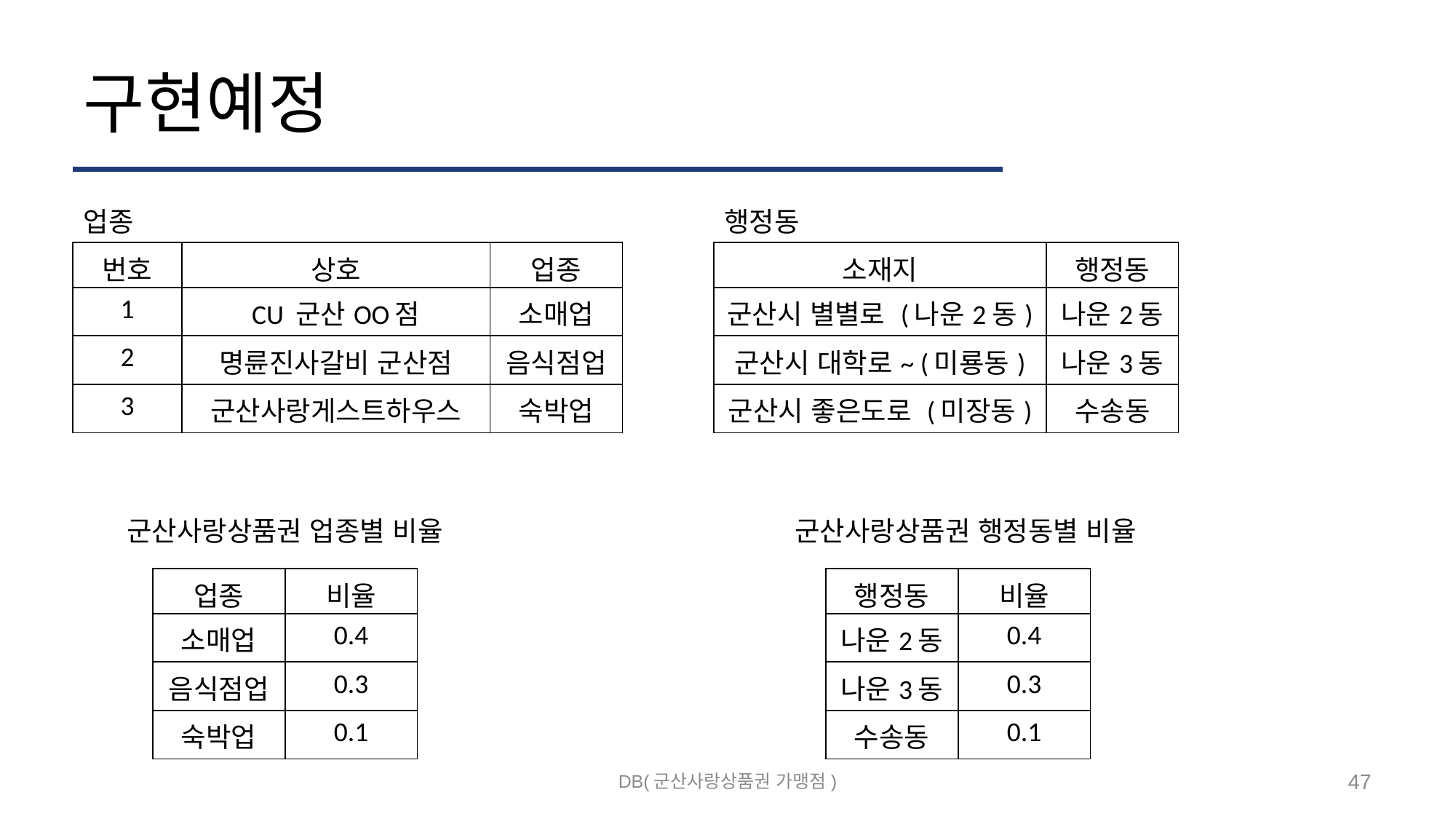

# 구현예정
업종
행정동
| 번호 | 상호 | 업종 |
| --- | --- | --- |
| 1 | CU 군산OO점 | 소매업 |
| 2 | 명륜진사갈비 군산점 | 음식점업 |
| 3 | 군산사랑게스트하우스 | 숙박업 |
| 소재지 | 행정동 |
| --- | --- |
| 군산시 별별로 (나운2동) | 나운2동 |
| 군산시 대학로~ (미룡동) | 나운3동 |
| 군산시 좋은도로 (미장동) | 수송동 |
군산사랑상품권 업종별 비율
군산사랑상품권 행정동별 비율
| 업종 | 비율 |
| --- | --- |
| 소매업 | 0.4 |
| 음식점업 | 0.3 |
| 숙박업 | 0.1 |
| 행정동 | 비율 |
| --- | --- |
| 나운2동 | 0.4 |
| 나운3동 | 0.3 |
| 수송동 | 0.1 |
DB(군산사랑상품권 가맹점)
47